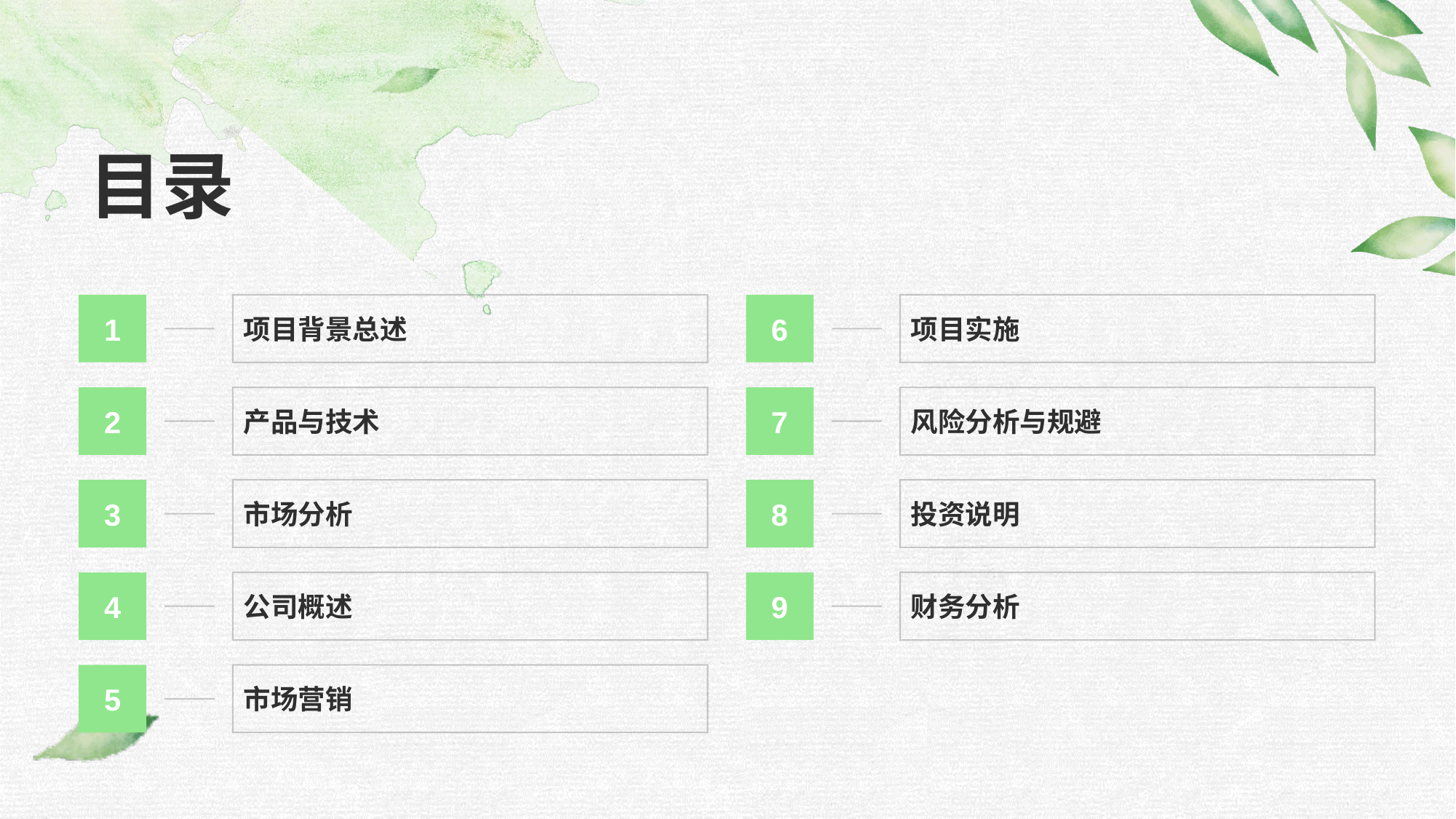

#
目录
1
项目背景总述
6
项目实施
2
产品与技术
7
风险分析与规避
3
市场分析
8
投资说明
4
公司概述
9
财务分析
5
市场营销